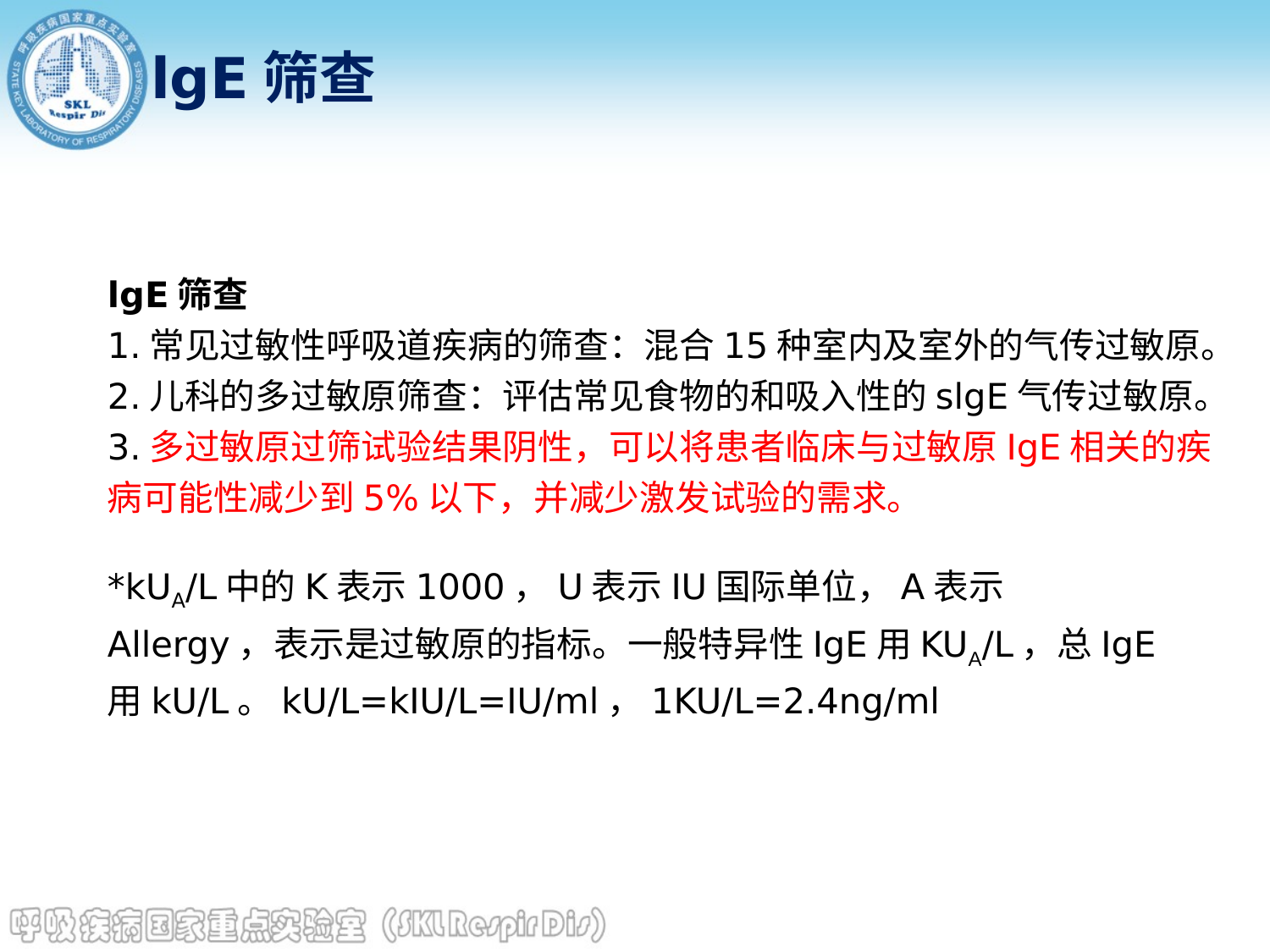

lgE筛查
lgE筛查
1.常见过敏性呼吸道疾病的筛查：混合15种室内及室外的气传过敏原。
2.儿科的多过敏原筛查：评估常见食物的和吸入性的slgE气传过敏原。
3.多过敏原过筛试验结果阴性，可以将患者临床与过敏原IgE相关的疾
病可能性减少到5%以下，并减少激发试验的需求。

*kUA/L中的K表示1000，U表示IU国际单位，A表示Allergy，表示是过敏原的指标。一般特异性IgE用KUA/L，总IgE用kU/L。kU/L=kIU/L=IU/ml，1KU/L=2.4ng/ml